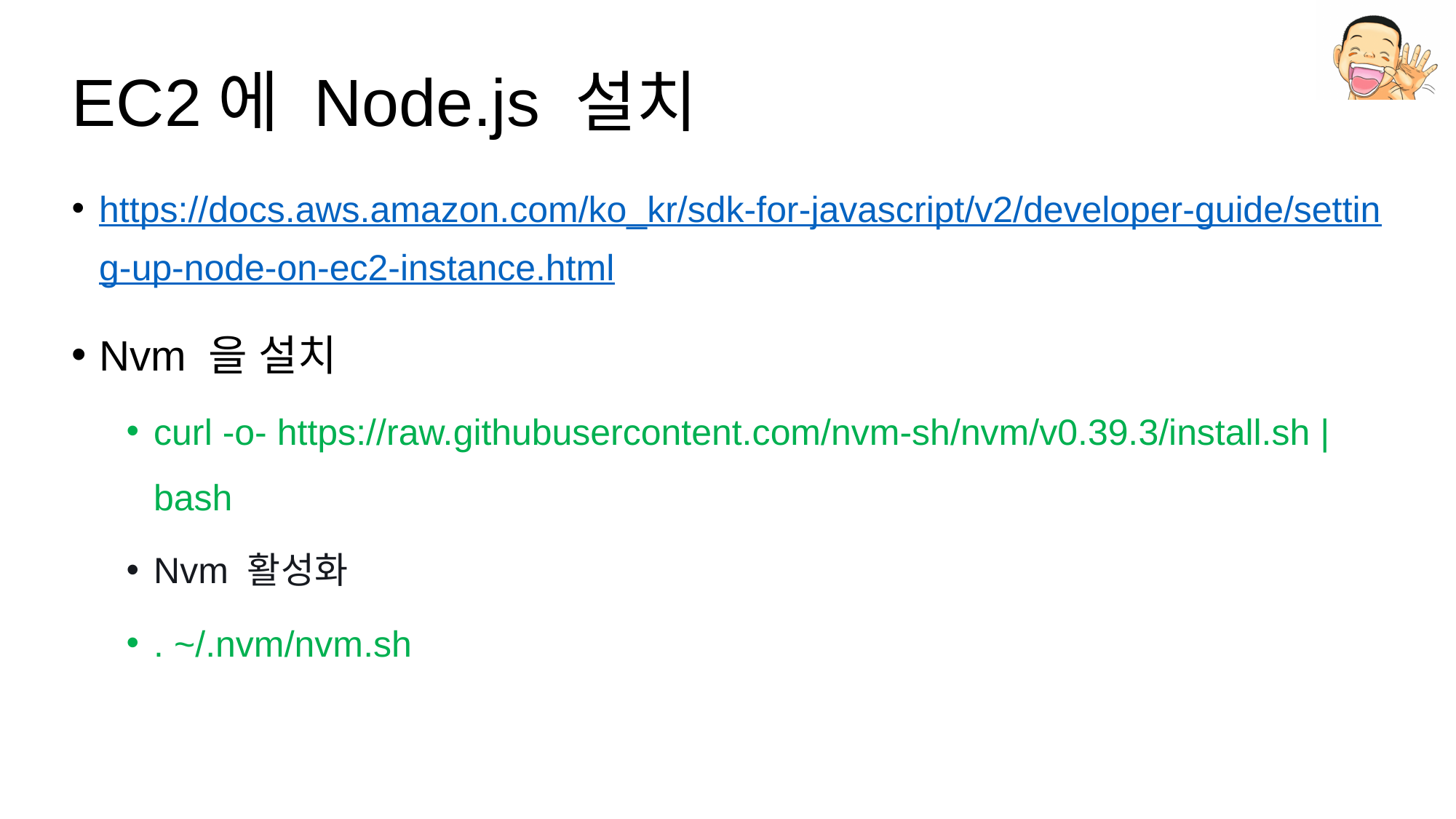

# EC2에 Node.js 설치
https://docs.aws.amazon.com/ko_kr/sdk-for-javascript/v2/developer-guide/setting-up-node-on-ec2-instance.html
Nvm 을 설치
curl -o- https://raw.githubusercontent.com/nvm-sh/nvm/v0.39.3/install.sh | bash
Nvm 활성화
. ~/.nvm/nvm.sh